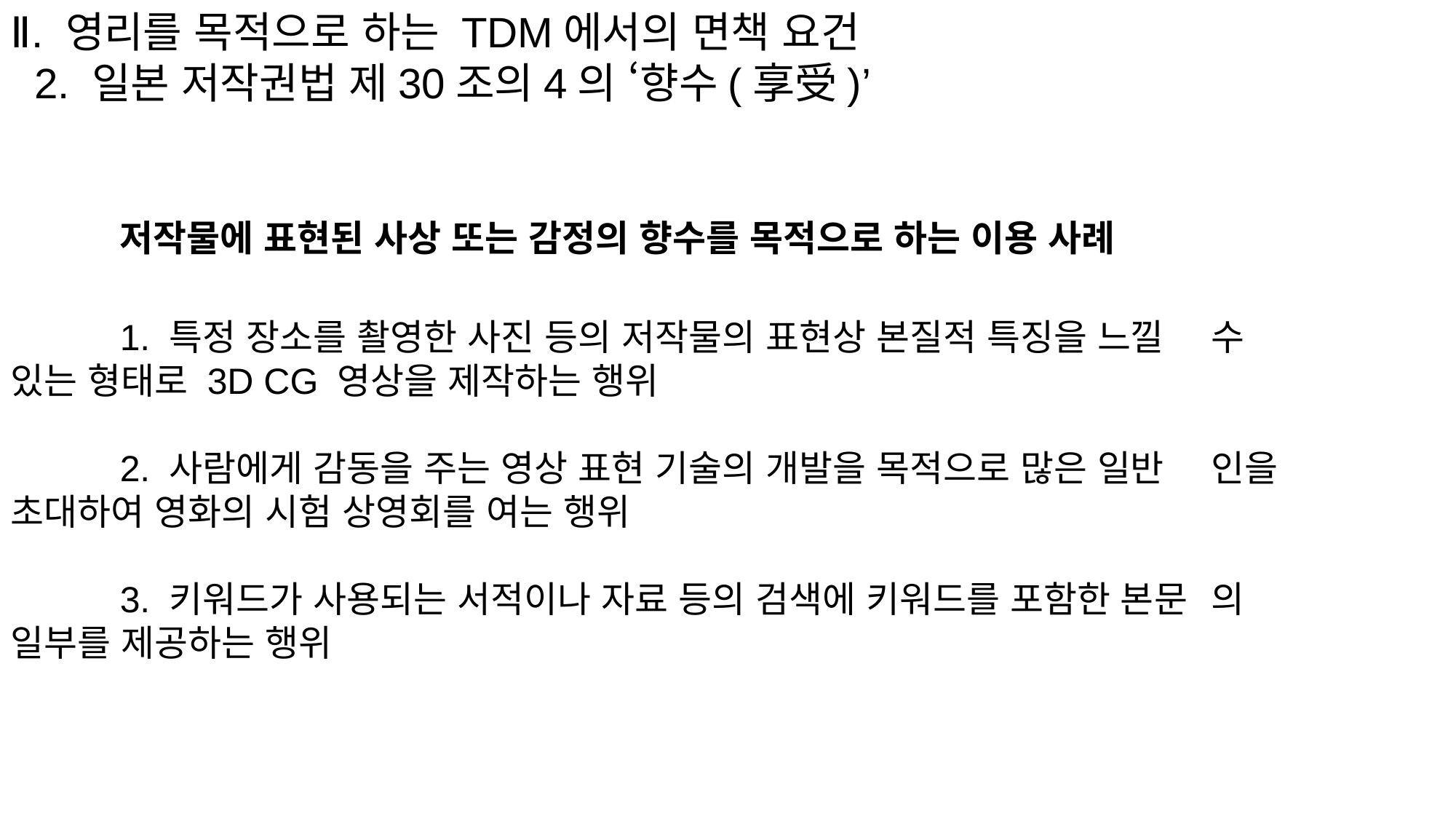

Ⅱ. 영리를 목적으로 하는 TDM에서의 면책 요건
  2. 일본 저작권법 제30조의4의 ‘향수(享受)’

	저작물에 표현된 사상 또는 감정의 향수를 목적으로 하는 이용 사례

	1. 특정 장소를 촬영한 사진 등의 저작물의 표현상 본질적 특징을 느낄 	수 있는 형태로 3D CG 영상을 제작하는 행위

	2. 사람에게 감동을 주는 영상 표현 기술의 개발을 목적으로 많은 일반	인을 초대하여 영화의 시험 상영회를 여는 행위

	3. 키워드가 사용되는 서적이나 자료 등의 검색에 키워드를 포함한 본문	의 일부를 제공하는 행위